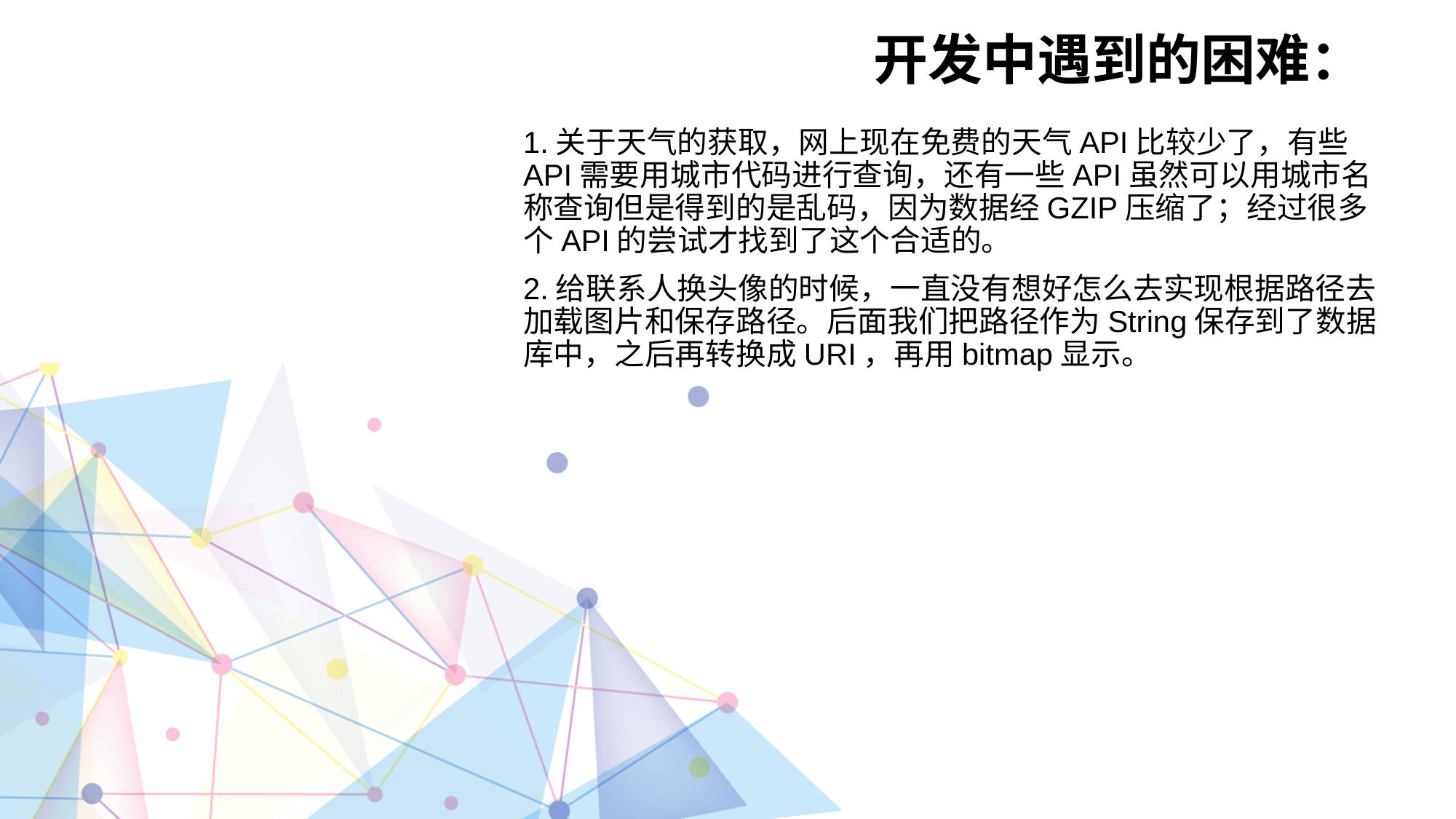

# 开发中遇到的困难：
1.关于天气的获取，网上现在免费的天气API比较少了，有些API需要用城市代码进行查询，还有一些API虽然可以用城市名称查询但是得到的是乱码，因为数据经GZIP压缩了；经过很多个API的尝试才找到了这个合适的。
2.给联系人换头像的时候，一直没有想好怎么去实现根据路径去加载图片和保存路径。后面我们把路径作为String保存到了数据库中，之后再转换成URI，再用bitmap显示。